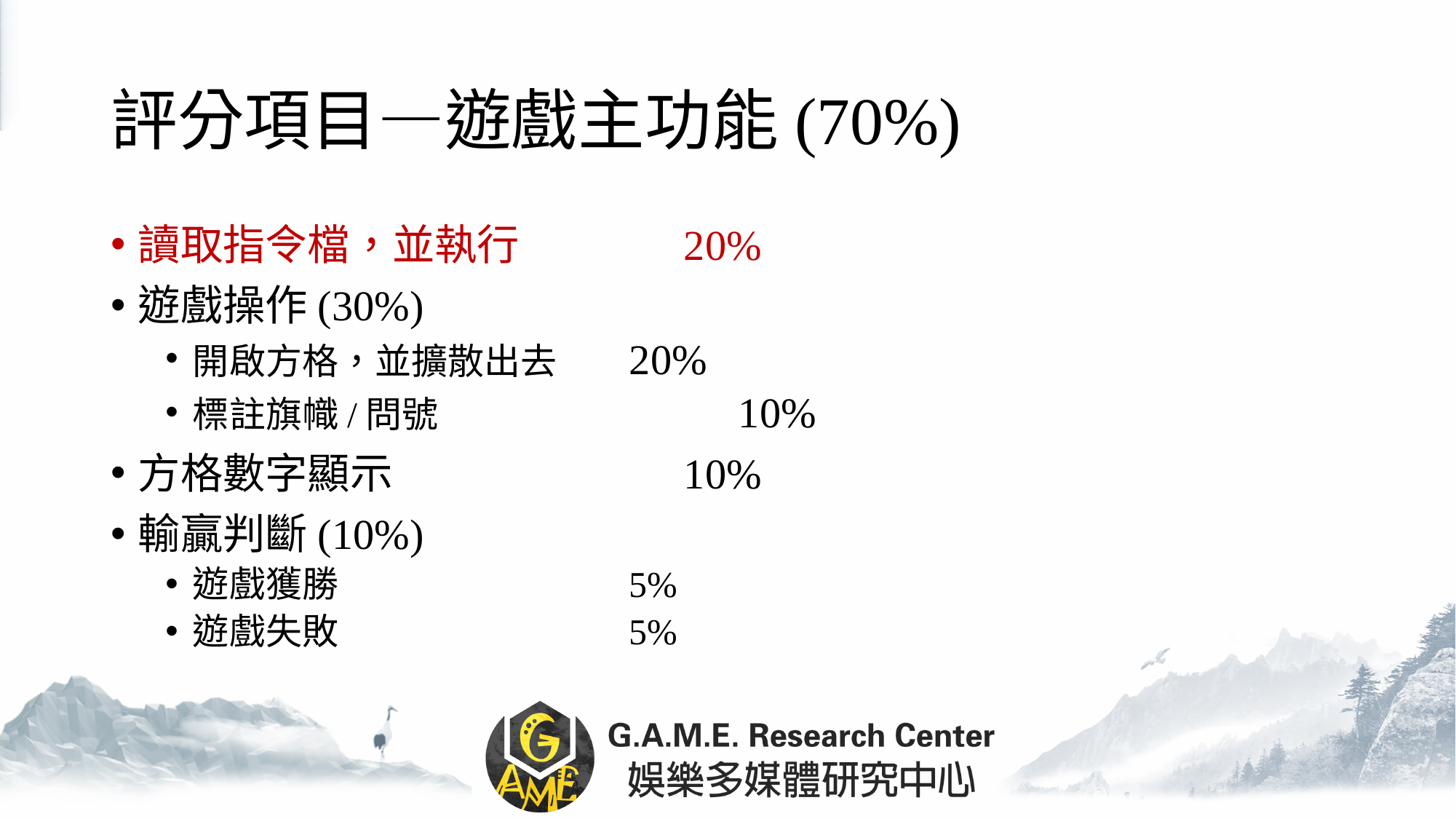

# 評分項目―遊戲主功能(70%)
讀取指令檔，並執行		20%
遊戲操作(30%)
開啟方格，並擴散出去	20%
標註旗幟/問號			10%
方格數字顯示			10%
輸贏判斷(10%)
遊戲獲勝			5%
遊戲失敗			5%